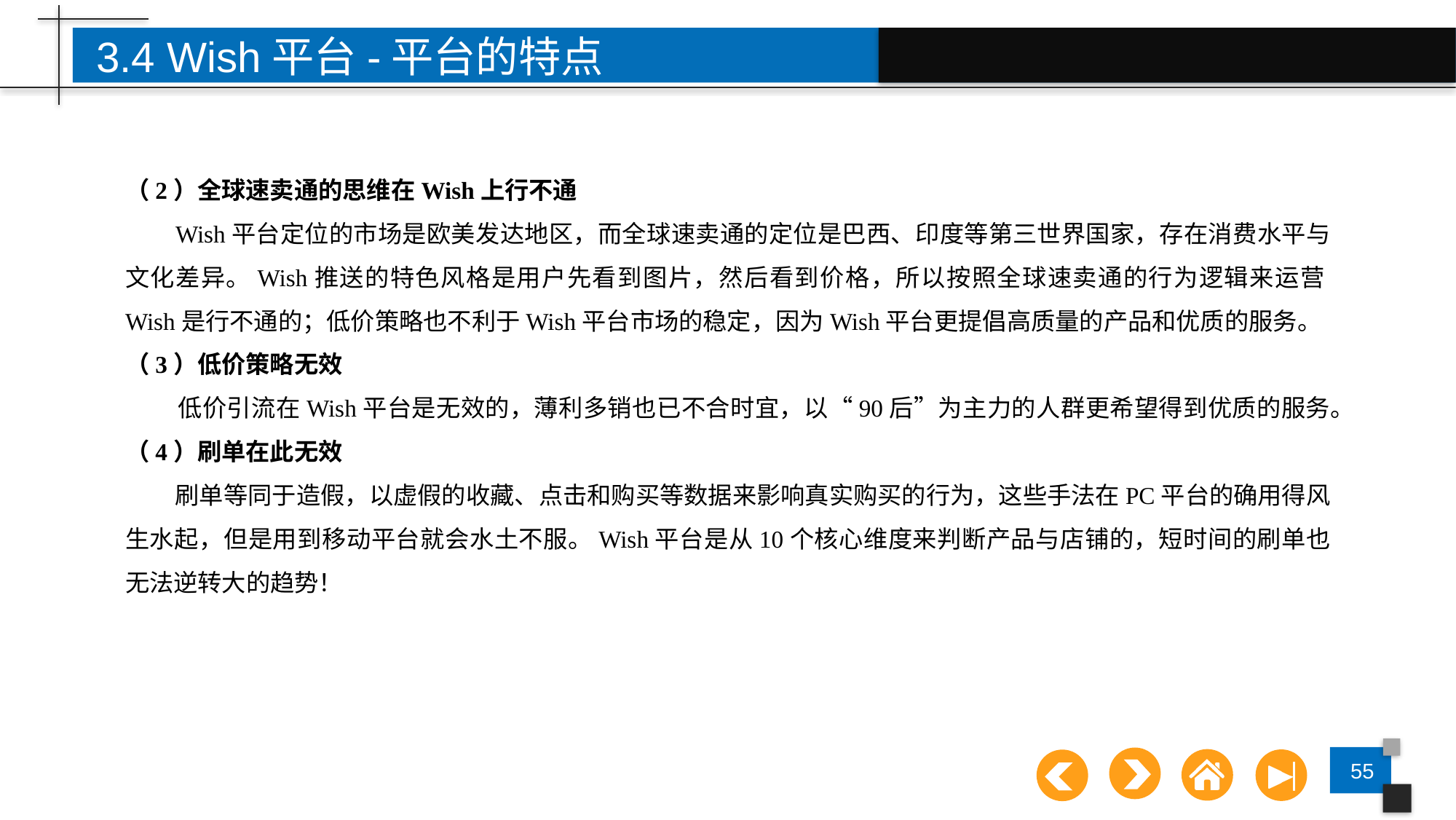

3.4 Wish平台-平台的特点
（2）全球速卖通的思维在Wish上行不通
        Wish平台定位的市场是欧美发达地区，而全球速卖通的定位是巴西、印度等第三世界国家，存在消费水平与文化差异。Wish推送的特色风格是用户先看到图片，然后看到价格，所以按照全球速卖通的行为逻辑来运营Wish是行不通的；低价策略也不利于Wish平台市场的稳定，因为Wish平台更提倡高质量的产品和优质的服务。
（3）低价策略无效
        低价引流在Wish平台是无效的，薄利多销也已不合时宜，以“90后”为主力的人群更希望得到优质的服务。
（4）刷单在此无效
        刷单等同于造假，以虚假的收藏、点击和购买等数据来影响真实购买的行为，这些手法在PC平台的确用得风生水起，但是用到移动平台就会水土不服。Wish平台是从10个核心维度来判断产品与店铺的，短时间的刷单也无法逆转大的趋势！
    成立于2015年的网易考拉海购是网易旗下以跨境业务为主的综合型电商（如图9- 11）。在美国、德国、意大利、日本、韩国、澳大利亚以及中国香港、中国台湾等设之一。